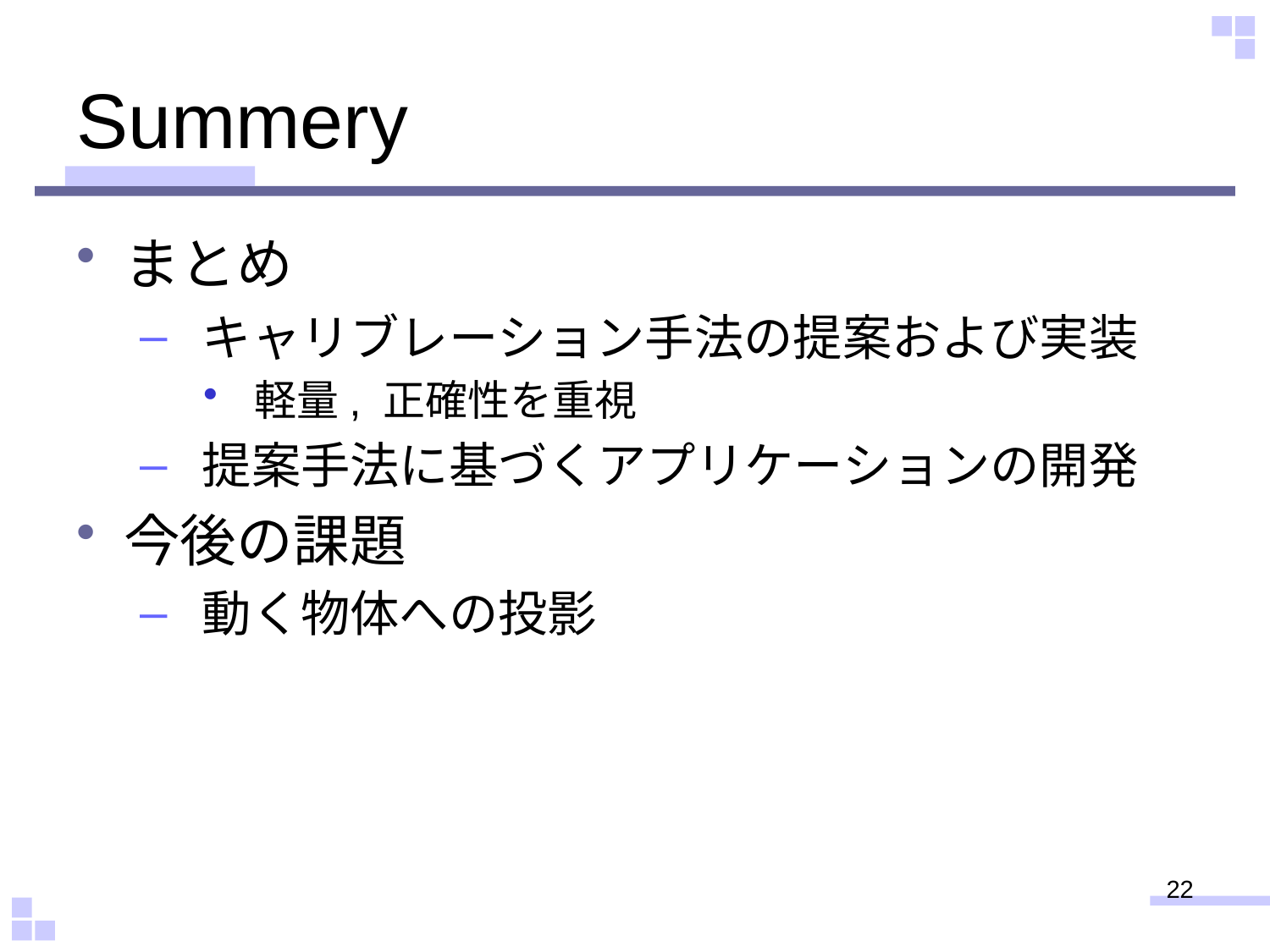

# Summery
まとめ
 キャリブレーション手法の提案および実装
 軽量, 正確性を重視
 提案手法に基づくアプリケーションの開発
今後の課題
 動く物体への投影

22